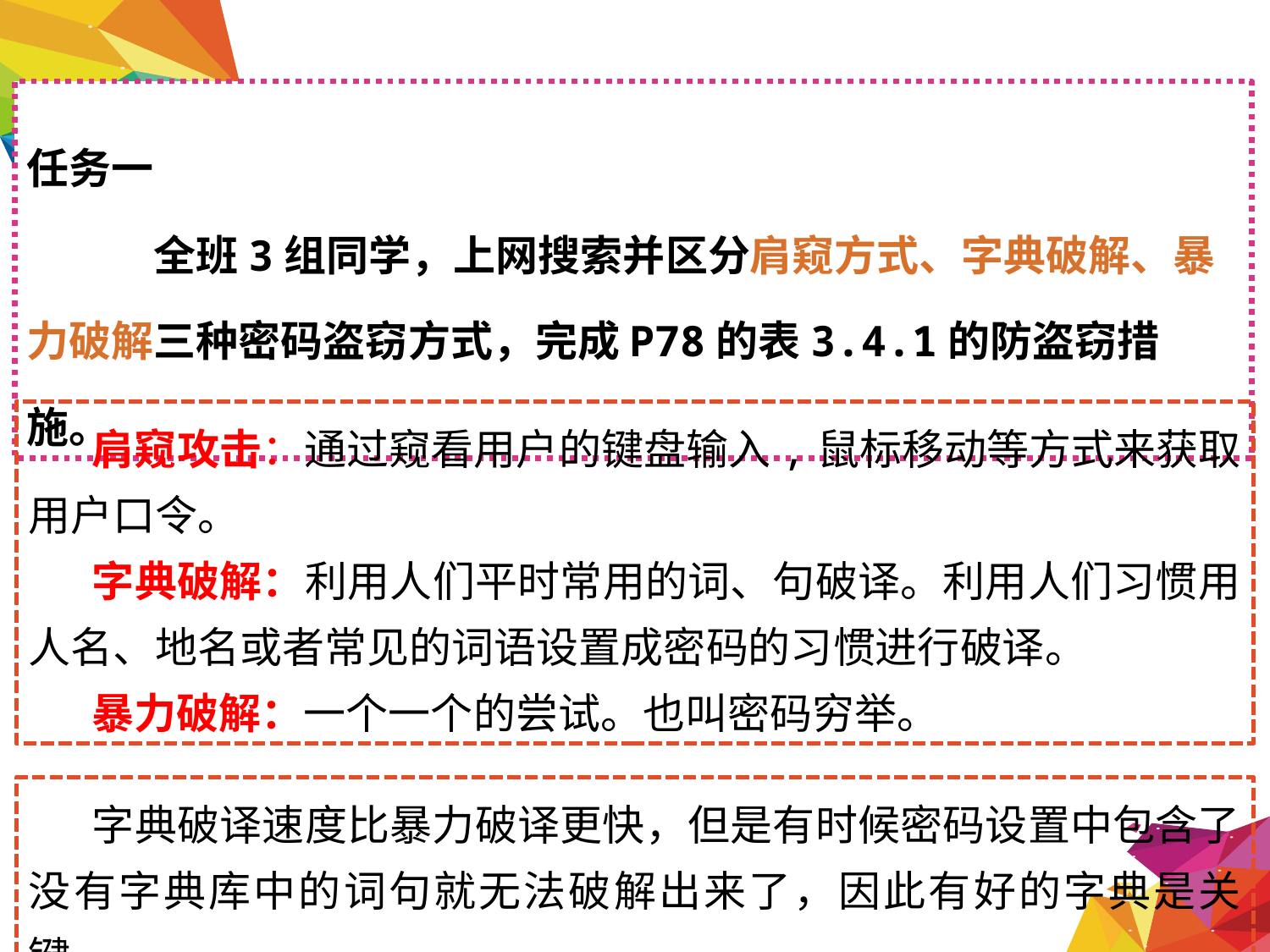

任务一
	全班3组同学，上网搜索并区分肩窥方式、字典破解、暴力破解三种密码盗窃方式，完成P78的表3.4.1的防盗窃措施。
肩窥攻击：通过窥看用户的键盘输入,鼠标移动等方式来获取用户口令。
字典破解：利用人们平时常用的词、句破译。利用人们习惯用人名、地名或者常见的词语设置成密码的习惯进行破译。
暴力破解：一个一个的尝试。也叫密码穷举。
字典破译速度比暴力破译更快，但是有时候密码设置中包含了没有字典库中的词句就无法破解出来了，因此有好的字典是关键。